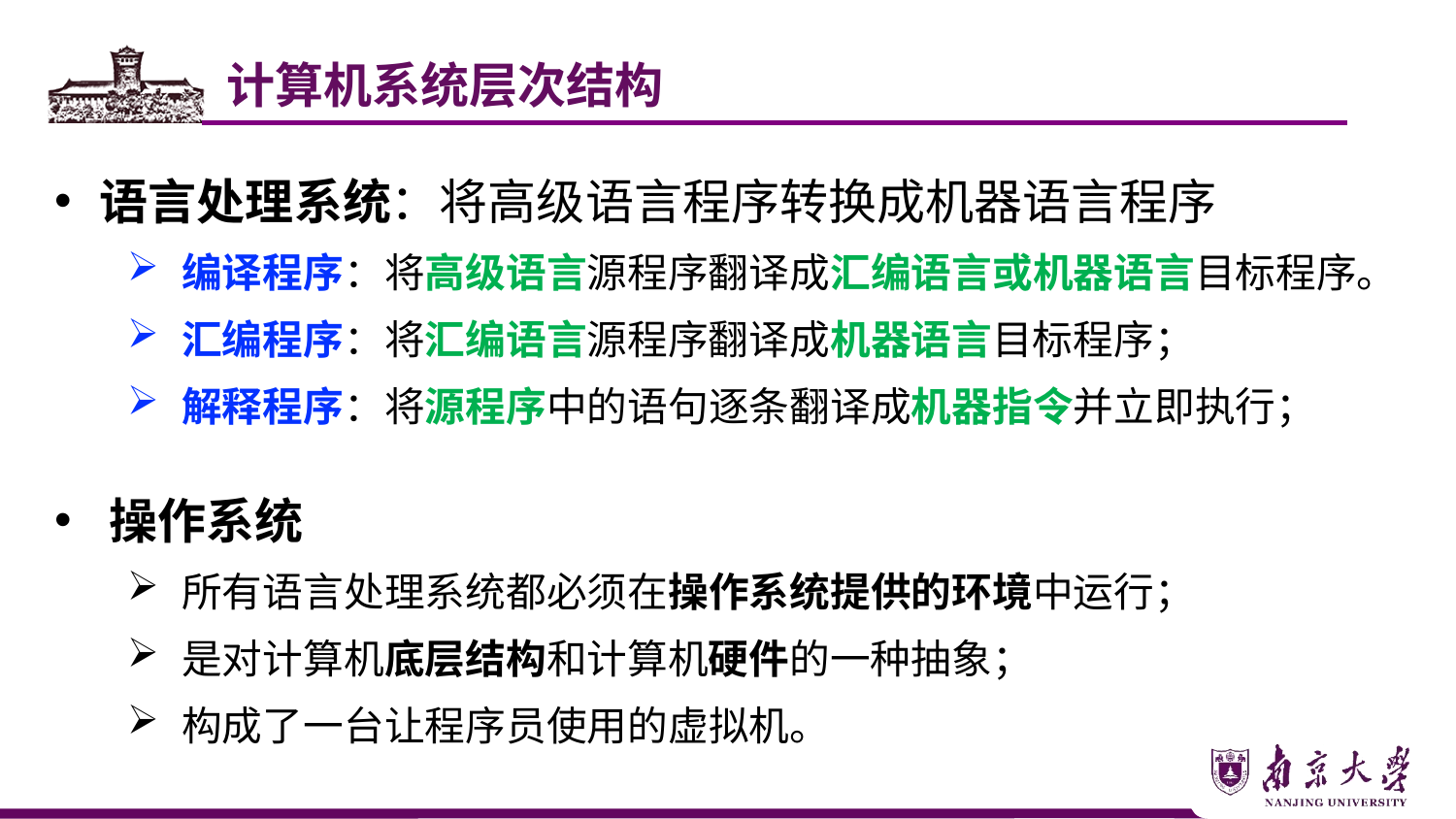

计算机系统层次结构
语言处理系统：将高级语言程序转换成机器语言程序
编译程序：将高级语言源程序翻译成汇编语言或机器语言目标程序。
汇编程序：将汇编语言源程序翻译成机器语言目标程序；
解释程序：将源程序中的语句逐条翻译成机器指令并立即执行；

操作系统
所有语言处理系统都必须在操作系统提供的环境中运行；
是对计算机底层结构和计算机硬件的一种抽象；
构成了一台让程序员使用的虚拟机。